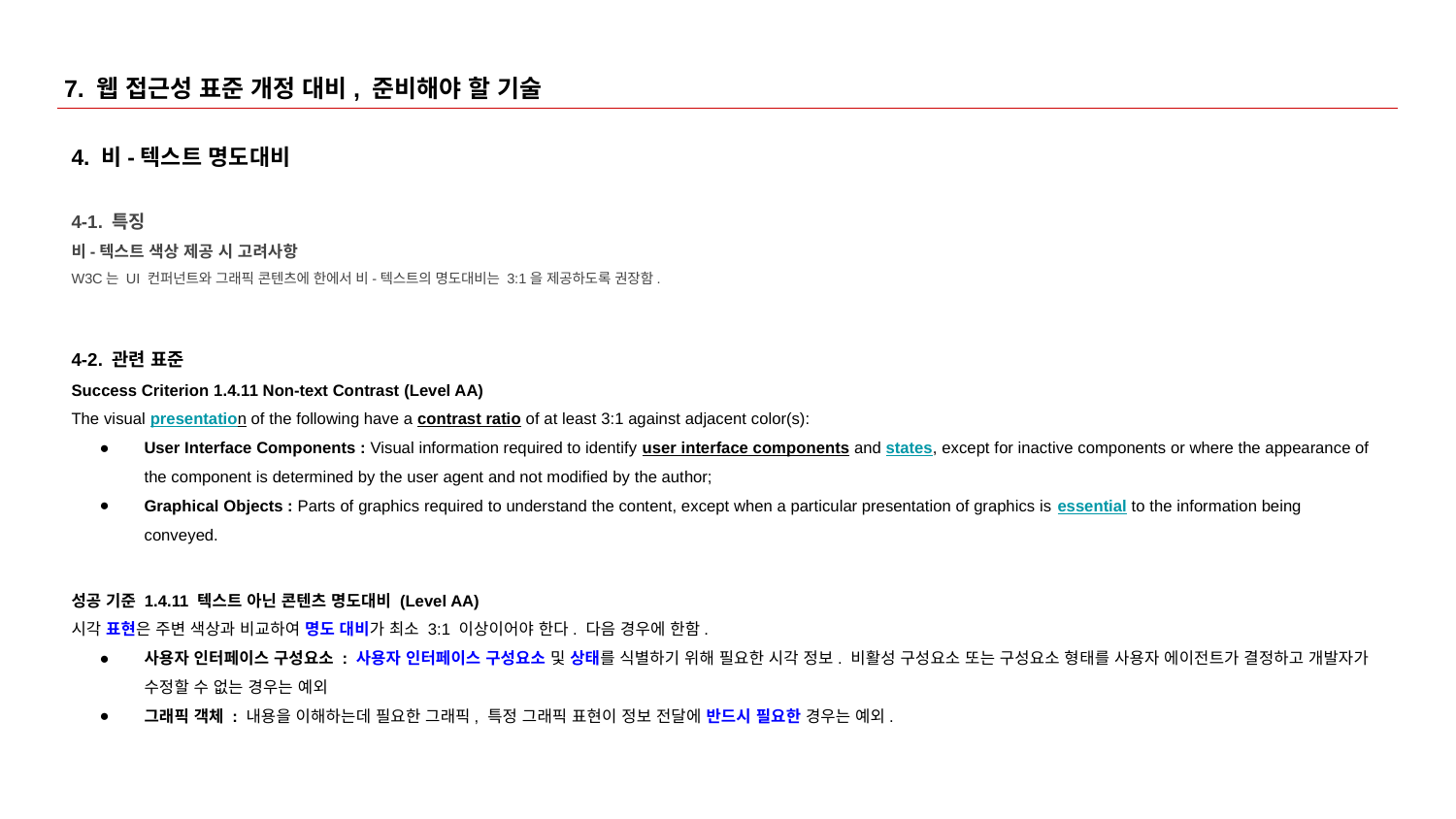

# 7. 웹 접근성 표준 개정 대비, 준비해야 할 기술
4. 비-텍스트 명도대비

4-1. 특징
비-텍스트 색상 제공 시 고려사항
W3C는 UI 컨퍼넌트와 그래픽 콘텐츠에 한에서 비-텍스트의 명도대비는 3:1을 제공하도록 권장함.

4-2. 관련 표준
Success Criterion 1.4.11 Non-text Contrast (Level AA)
The visual presentation of the following have a contrast ratio of at least 3:1 against adjacent color(s):
User Interface Components : Visual information required to identify user interface components and states, except for inactive components or where the appearance of the component is determined by the user agent and not modified by the author;
Graphical Objects : Parts of graphics required to understand the content, except when a particular presentation of graphics is essential to the information being conveyed.

성공 기준 1.4.11 텍스트 아닌 콘텐츠 명도대비 (Level AA)
시각 표현은 주변 색상과 비교하여 명도 대비가 최소 3:1 이상이어야 한다. 다음 경우에 한함.
사용자 인터페이스 구성요소 : 사용자 인터페이스 구성요소 및 상태를 식별하기 위해 필요한 시각 정보. 비활성 구성요소 또는 구성요소 형태를 사용자 에이전트가 결정하고 개발자가 수정할 수 없는 경우는 예외
그래픽 객체 : 내용을 이해하는데 필요한 그래픽, 특정 그래픽 표현이 정보 전달에 반드시 필요한 경우는 예외.